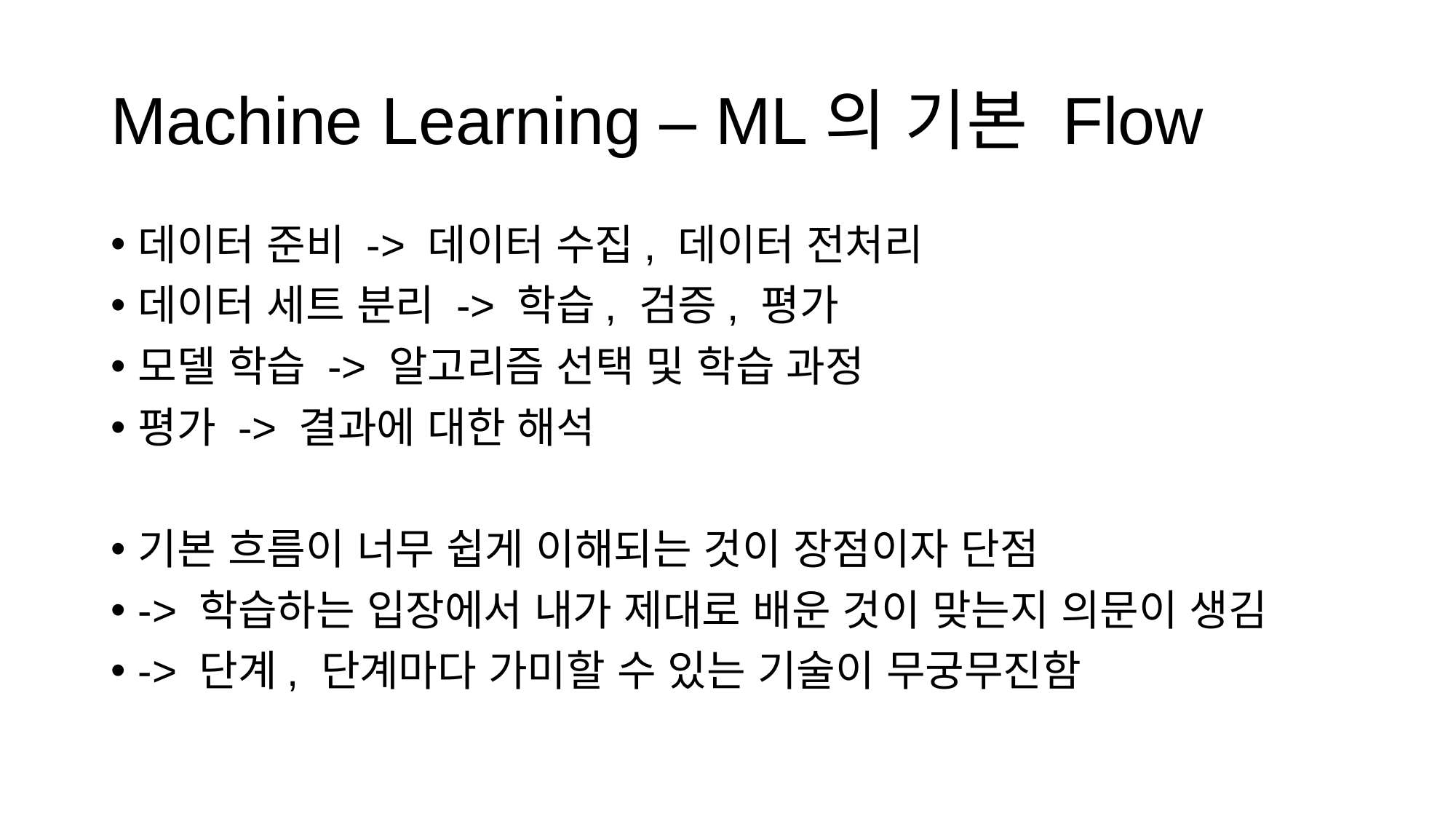

# Machine Learning – ML의 기본 Flow
데이터 준비 -> 데이터 수집, 데이터 전처리
데이터 세트 분리 -> 학습, 검증, 평가
모델 학습 -> 알고리즘 선택 및 학습 과정
평가 -> 결과에 대한 해석

기본 흐름이 너무 쉽게 이해되는 것이 장점이자 단점
-> 학습하는 입장에서 내가 제대로 배운 것이 맞는지 의문이 생김
-> 단계, 단계마다 가미할 수 있는 기술이 무궁무진함